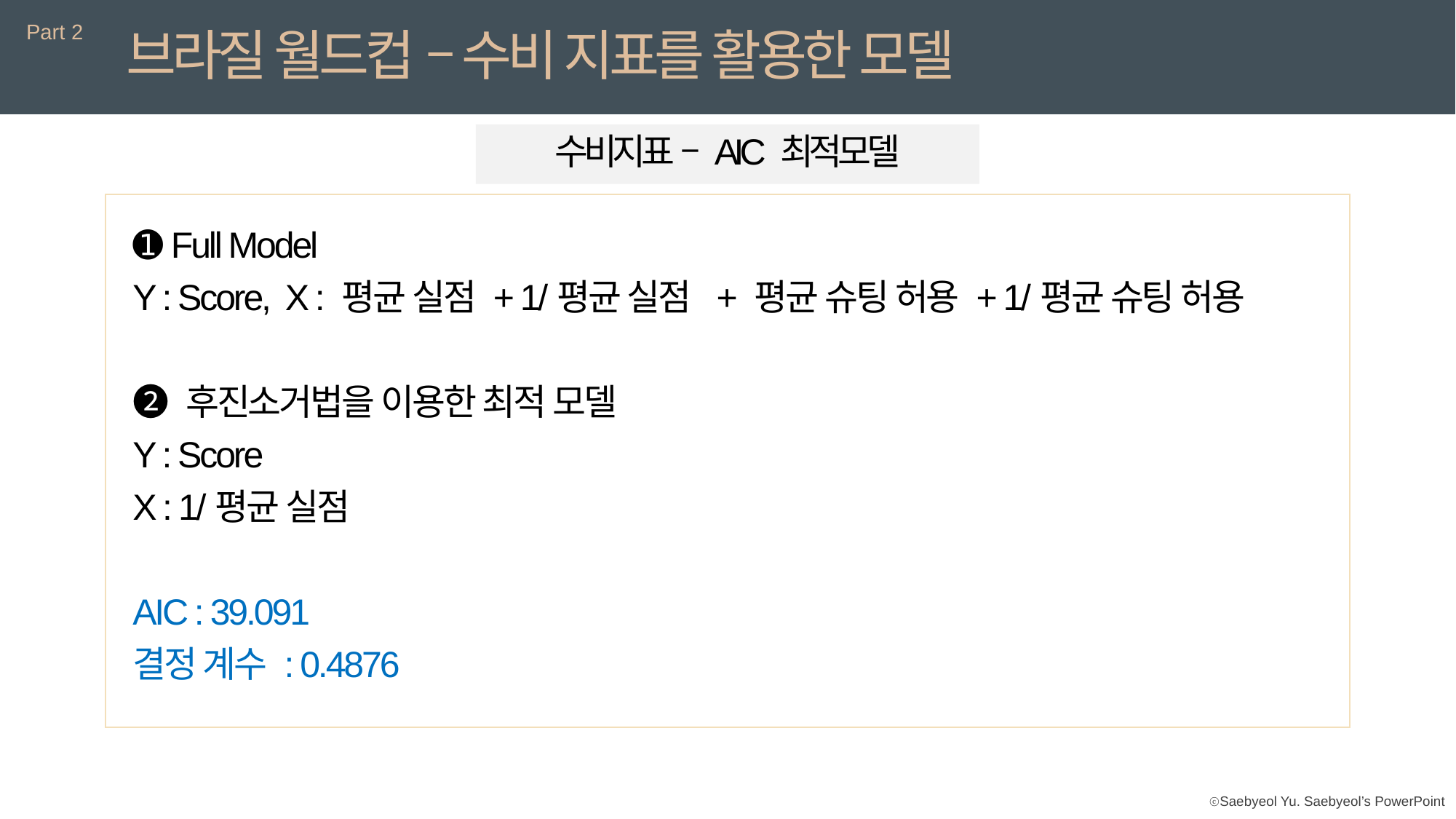

Part 2
브라질 월드컵 – 수비 지표를 활용한 모델
수비지표 – AIC 최적모델

➊ Full Model
Y : Score,  X : 평균 실점 + 1/평균 실점  + 평균 슈팅 허용 + 1/평균 슈팅 허용

➋ 후진소거법을 이용한 최적 모델
Y : Score
X : 1/평균 실점

AIC : 39.091
결정 계수 : 0.4876